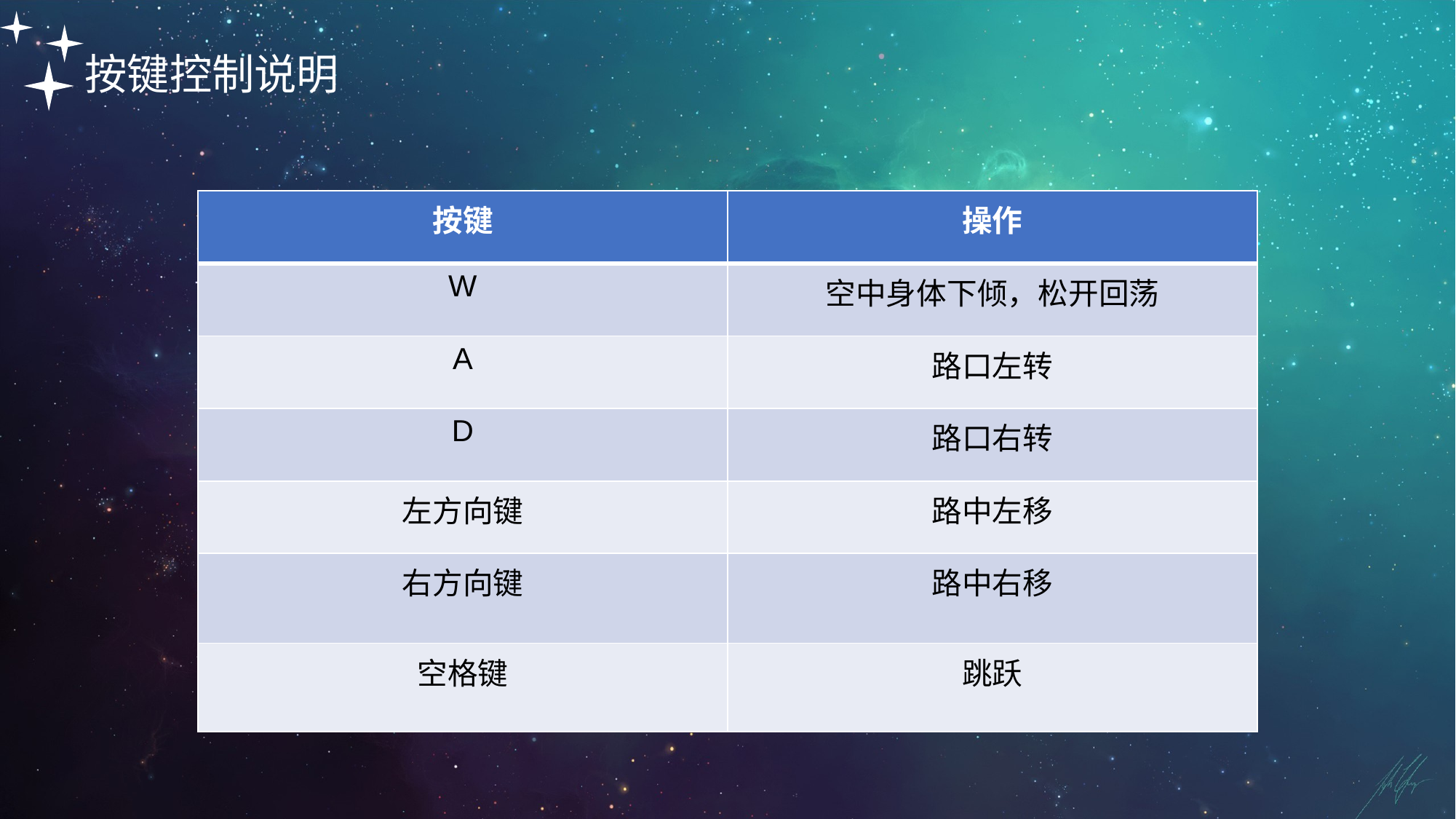

按键控制说明

| 按键 | 操作 |
| --- | --- |
| W | 空中身体下倾，松开回荡 |
| A | 路口左转 |
| D | 路口右转 |
| 左方向键 | 路中左移 |
| 右方向键 | 路中右移 |
| 空格键 | 跳跃 |